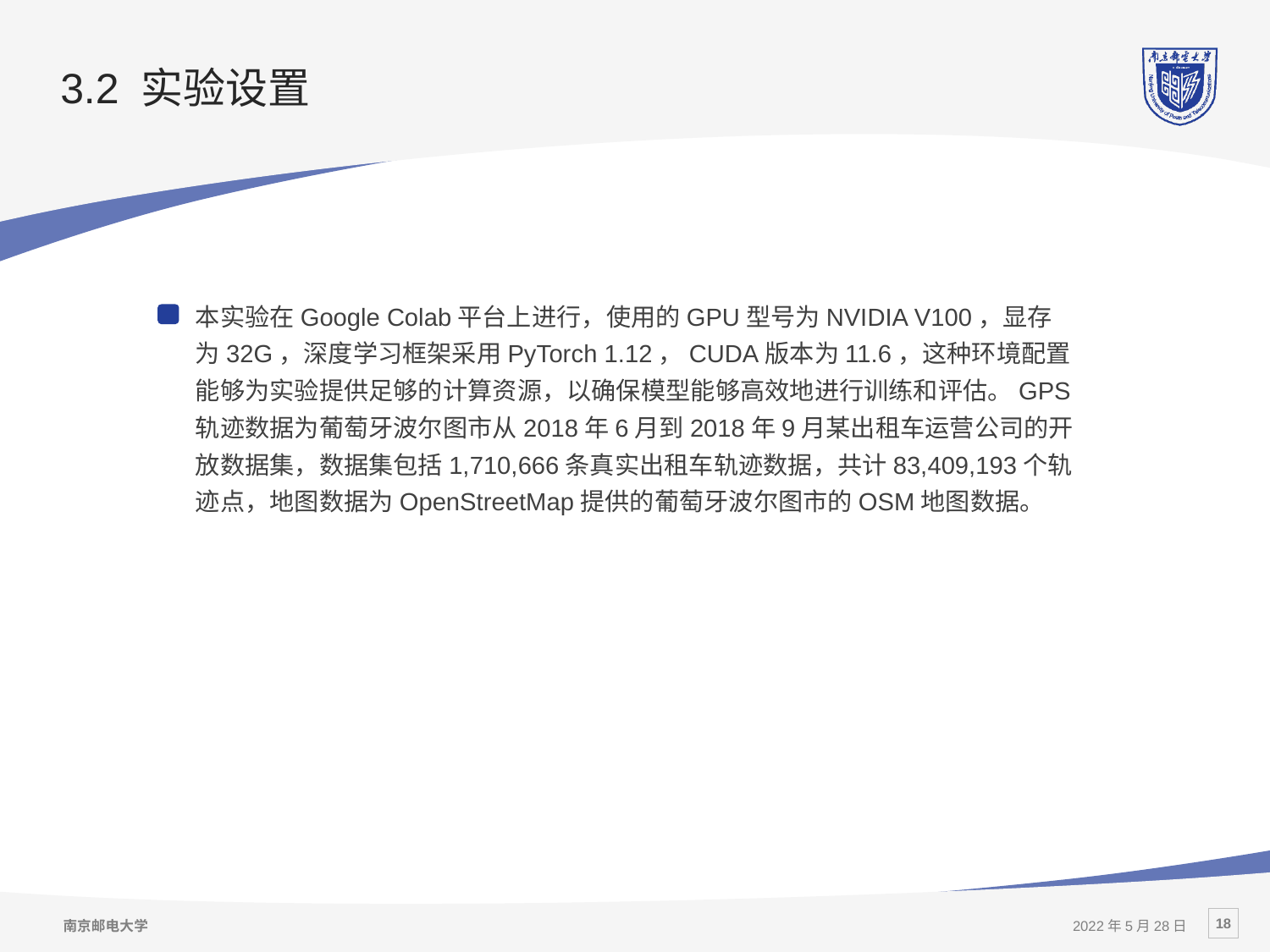

# 3.2 实验设置
本实验在Google Colab平台上进行，使用的GPU型号为NVIDIA V100，显存为32G，深度学习框架采用PyTorch 1.12，CUDA版本为11.6，这种环境配置能够为实验提供足够的计算资源，以确保模型能够高效地进行训练和评估。GPS轨迹数据为葡萄牙波尔图市从2018年6月到2018年9月某出租车运营公司的开放数据集，数据集包括1,710,666条真实出租车轨迹数据，共计83,409,193个轨迹点，地图数据为OpenStreetMap提供的葡萄牙波尔图市的OSM地图数据。